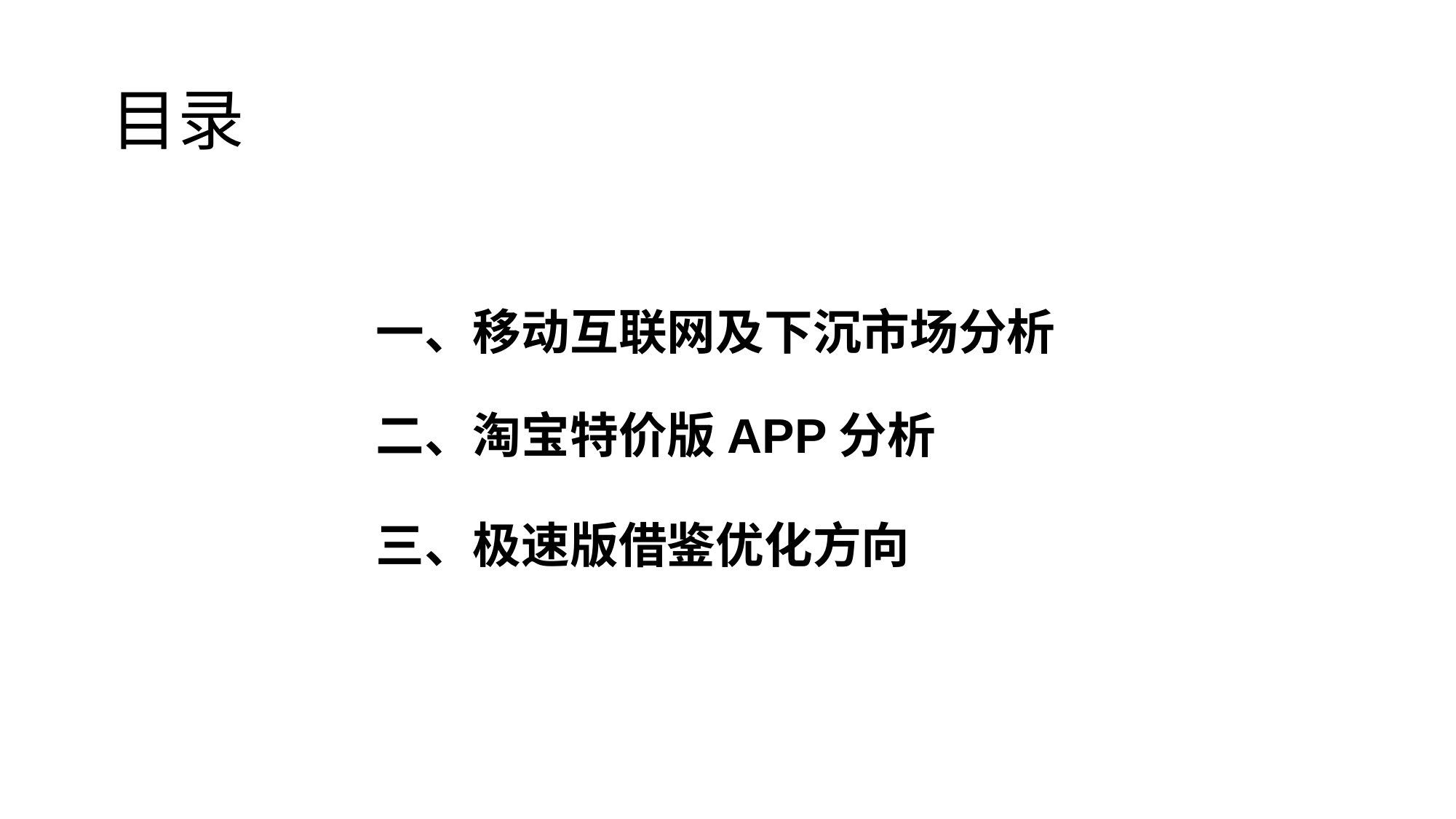

# 目录
一、移动互联网及下沉市场分析
二、淘宝特价版APP分析
三、极速版借鉴优化方向